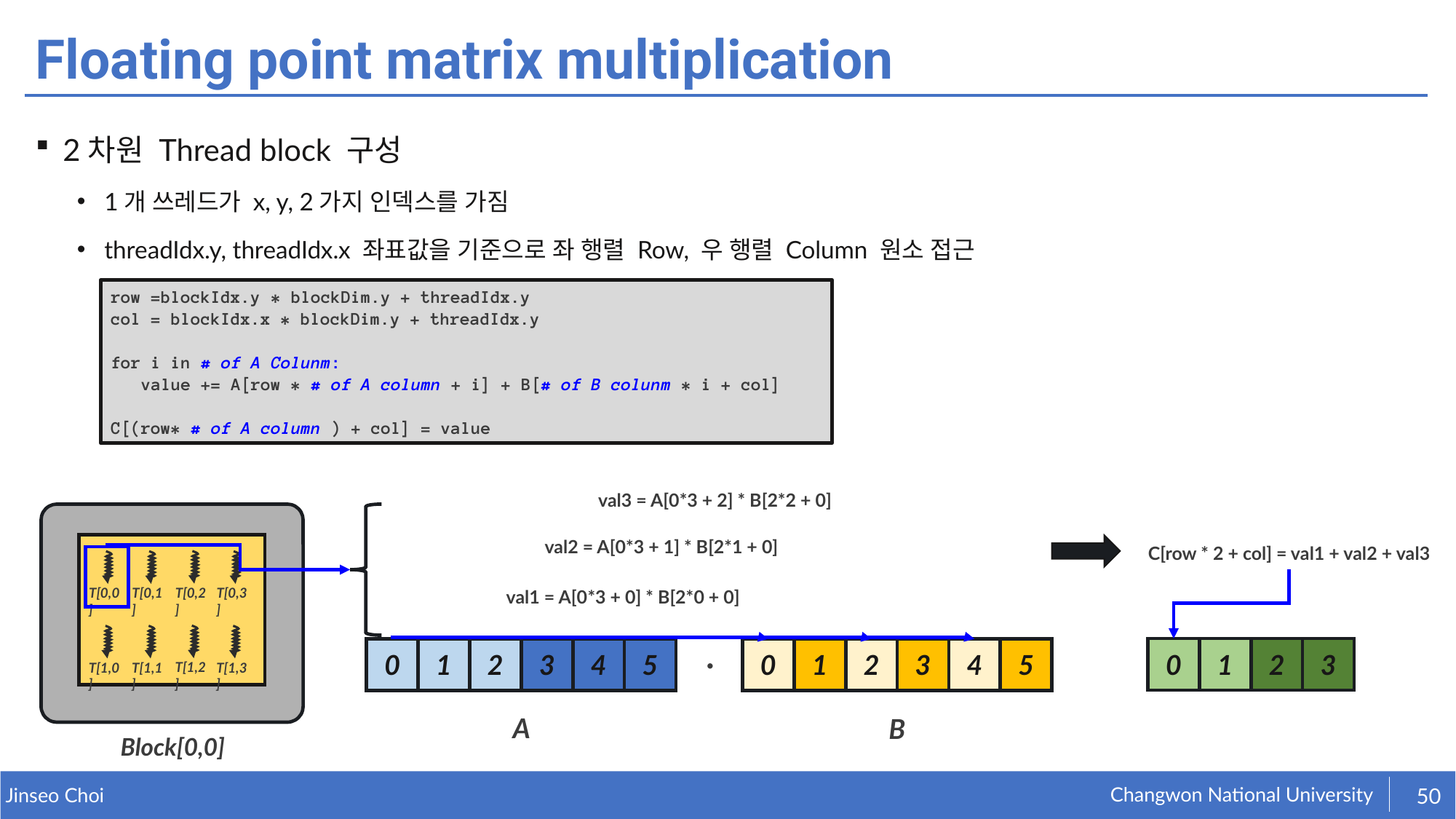

# Floating point matrix multiplication
2차원 Thread block 구성
1개 쓰레드가 x, y, 2가지 인덱스를 가짐
threadIdx.y, threadIdx.x 좌표값을 기준으로 좌 행렬 Row, 우 행렬 Column 원소 접근

row =blockIdx.y * blockDim.y + threadIdx.y
col = blockIdx.x * blockDim.y + threadIdx.y

for i in # of A Colunm:
   value += A[row * # of A column + i] + B[# of B colunm * i + col]

C[(row* # of A column ) + col] = value
val3 = A[0*3 + 2] * B[2*2 + 0]

val2 = A[0*3 + 1] * B[2*1 + 0]

C[row * 2 + col] = val1 + val2 + val3

val1 = A[0*3 + 0] * B[2*0 + 0]
T[0,2]
T[0,3]
T[0,0]
T[0,1]
.

0
1
2
3
0
1
2
3
4
5
0
1
2
3
4
5
T[1,2]
T[1,3]
T[1,0]
T[1,1]
A
B
Block[0,0]
50